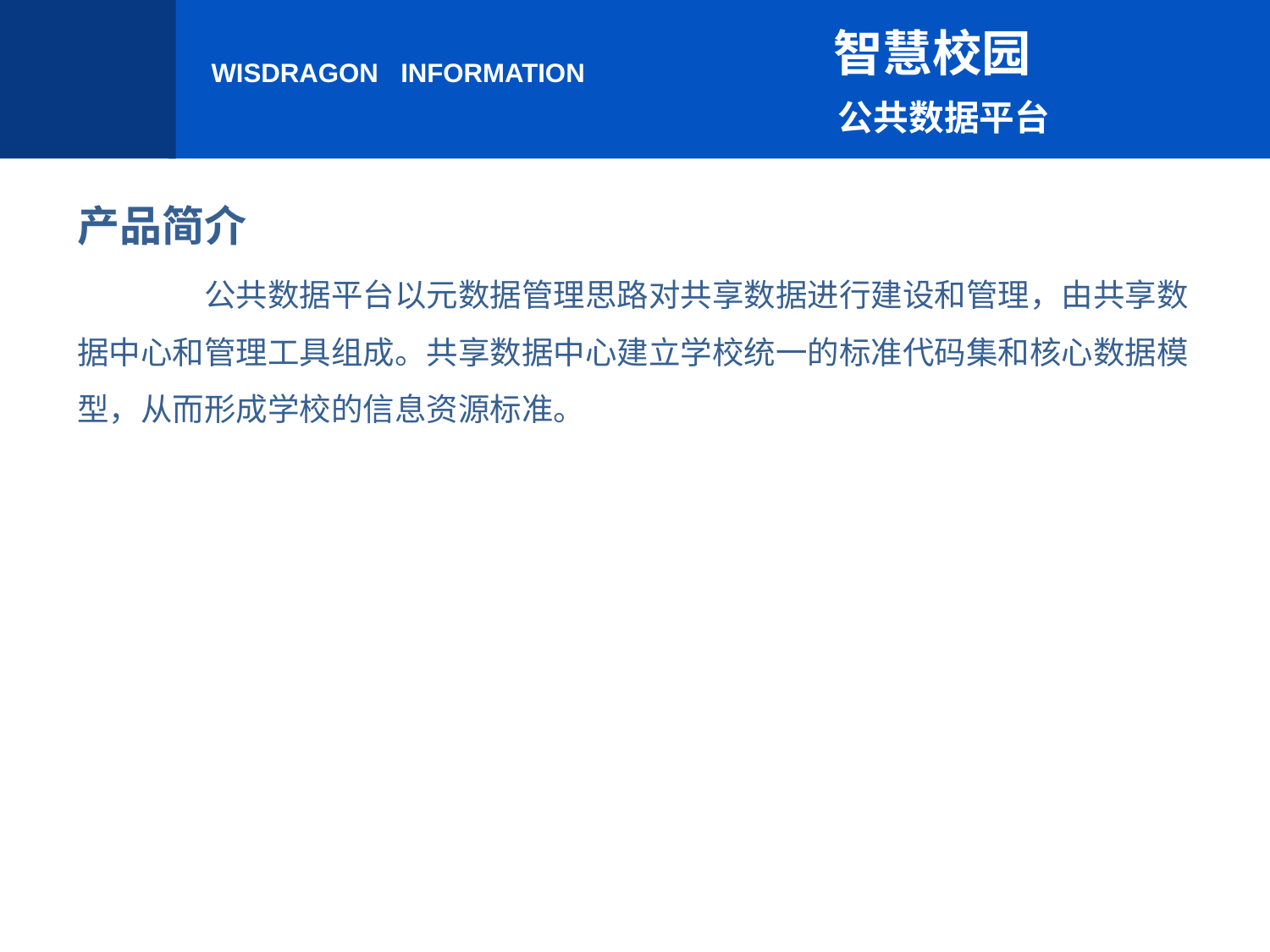

智慧校园
 公共数据平台
产品简介
	公共数据平台以元数据管理思路对共享数据进行建设和管理，由共享数据中心和管理工具组成。共享数据中心建立学校统一的标准代码集和核心数据模型，从而形成学校的信息资源标准。